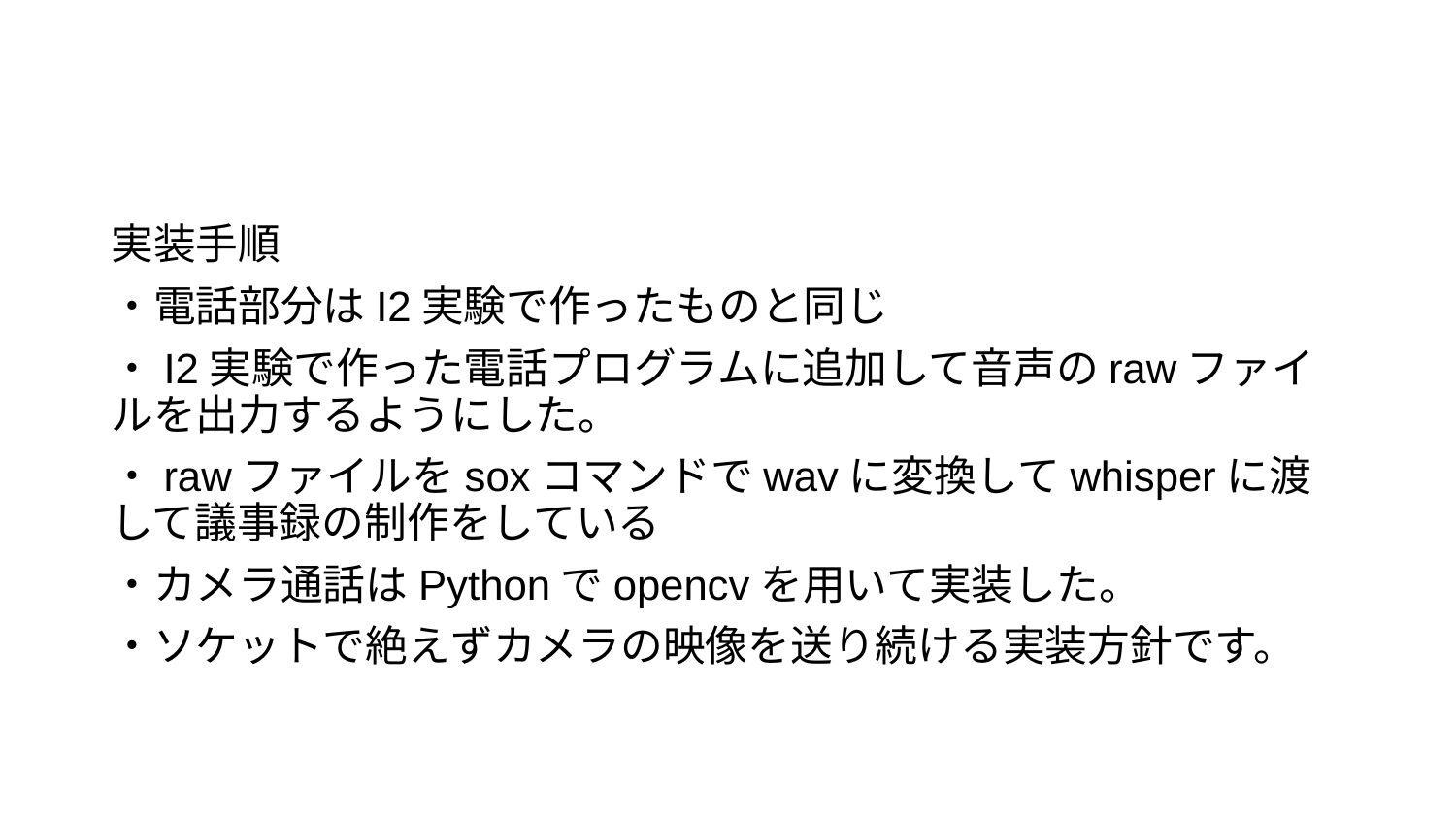

#
実装手順
・電話部分はI2実験で作ったものと同じ
・I2実験で作った電話プログラムに追加して音声のrawファイルを出力するようにした。
・rawファイルをsoxコマンドでwavに変換してwhisperに渡して議事録の制作をしている
・カメラ通話はPythonでopencvを用いて実装した。
・ソケットで絶えずカメラの映像を送り続ける実装方針です。